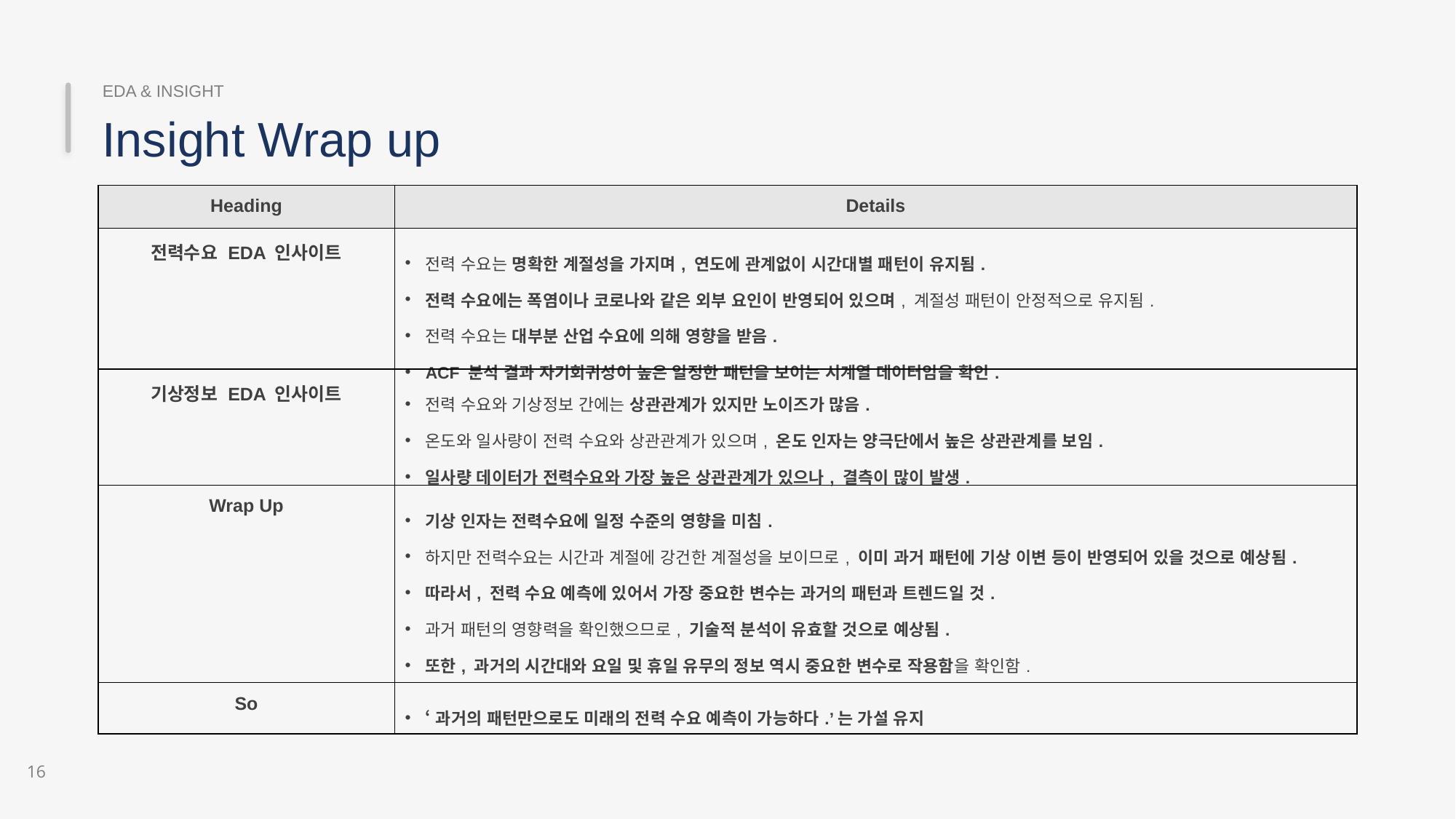

EDA & INSIGHT

Insight Wrap up
| Heading | Details |
| --- | --- |
| 전력수요 EDA 인사이트 | 전력 수요는 명확한 계절성을 가지며, 연도에 관계없이 시간대별 패턴이 유지됨. 전력 수요에는 폭염이나 코로나와 같은 외부 요인이 반영되어 있으며, 계절성 패턴이 안정적으로 유지됨. 전력 수요는 대부분 산업 수요에 의해 영향을 받음. ACF 분석 결과 자기회귀성이 높은 일정한 패턴을 보이는 시계열 데이터임을 확인. |
| 기상정보 EDA 인사이트 | 전력 수요와 기상정보 간에는 상관관계가 있지만 노이즈가 많음. 온도와 일사량이 전력 수요와 상관관계가 있으며, 온도 인자는 양극단에서 높은 상관관계를 보임. 일사량 데이터가 전력수요와 가장 높은 상관관계가 있으나, 결측이 많이 발생. |
| Wrap Up | 기상 인자는 전력수요에 일정 수준의 영향을 미침. 하지만 전력수요는 시간과 계절에 강건한 계절성을 보이므로, 이미 과거 패턴에 기상 이변 등이 반영되어 있을 것으로 예상됨. 따라서, 전력 수요 예측에 있어서 가장 중요한 변수는 과거의 패턴과 트렌드일 것. 과거 패턴의 영향력을 확인했으므로, 기술적 분석이 유효할 것으로 예상됨. 또한, 과거의 시간대와 요일 및 휴일 유무의 정보 역시 중요한 변수로 작용함을 확인함. |
| So | ‘과거의 패턴만으로도 미래의 전력 수요 예측이 가능하다.’는 가설 유지 |
16